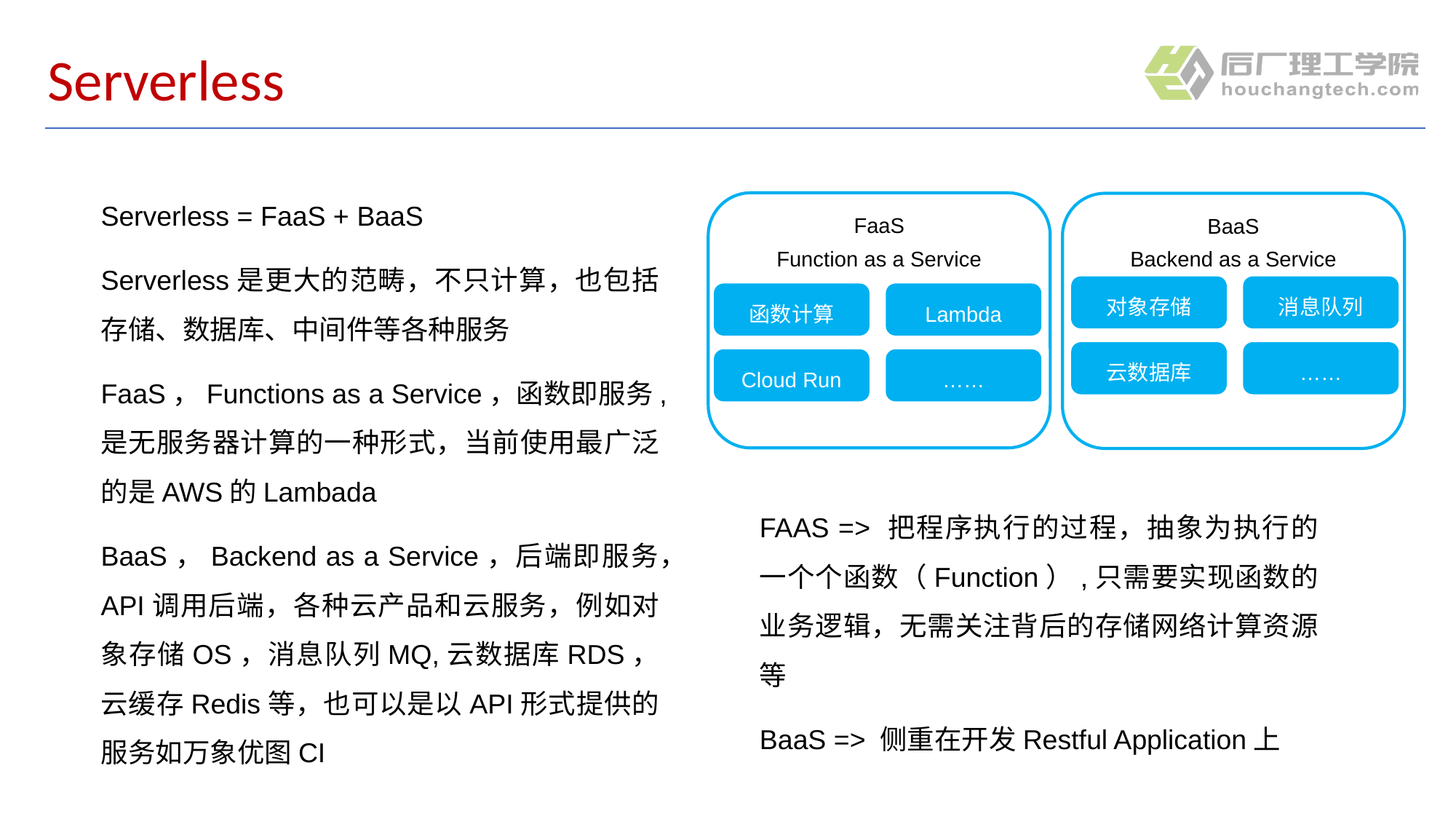

# Serverless
Serverless = FaaS + BaaS
Serverless是更大的范畴，不只计算，也包括存储、数据库、中间件等各种服务
FaaS，Functions as a Service，函数即服务,是无服务器计算的一种形式，当前使用最广泛的是AWS的Lambada
BaaS，Backend as a Service，后端即服务，API调用后端，各种云产品和云服务，例如对象存储OS，消息队列MQ,云数据库RDS，云缓存Redis等，也可以是以API形式提供的服务如万象优图CI
FaaS
Function as a Service

BaaS
Backend as a Service

对象存储
消息队列
函数计算
Lambda
云数据库
……
Cloud Run
……
FAAS => 把程序执行的过程，抽象为执行的一个个函数（Function）,只需要实现函数的业务逻辑，无需关注背后的存储网络计算资源等
BaaS => 侧重在开发Restful Application上